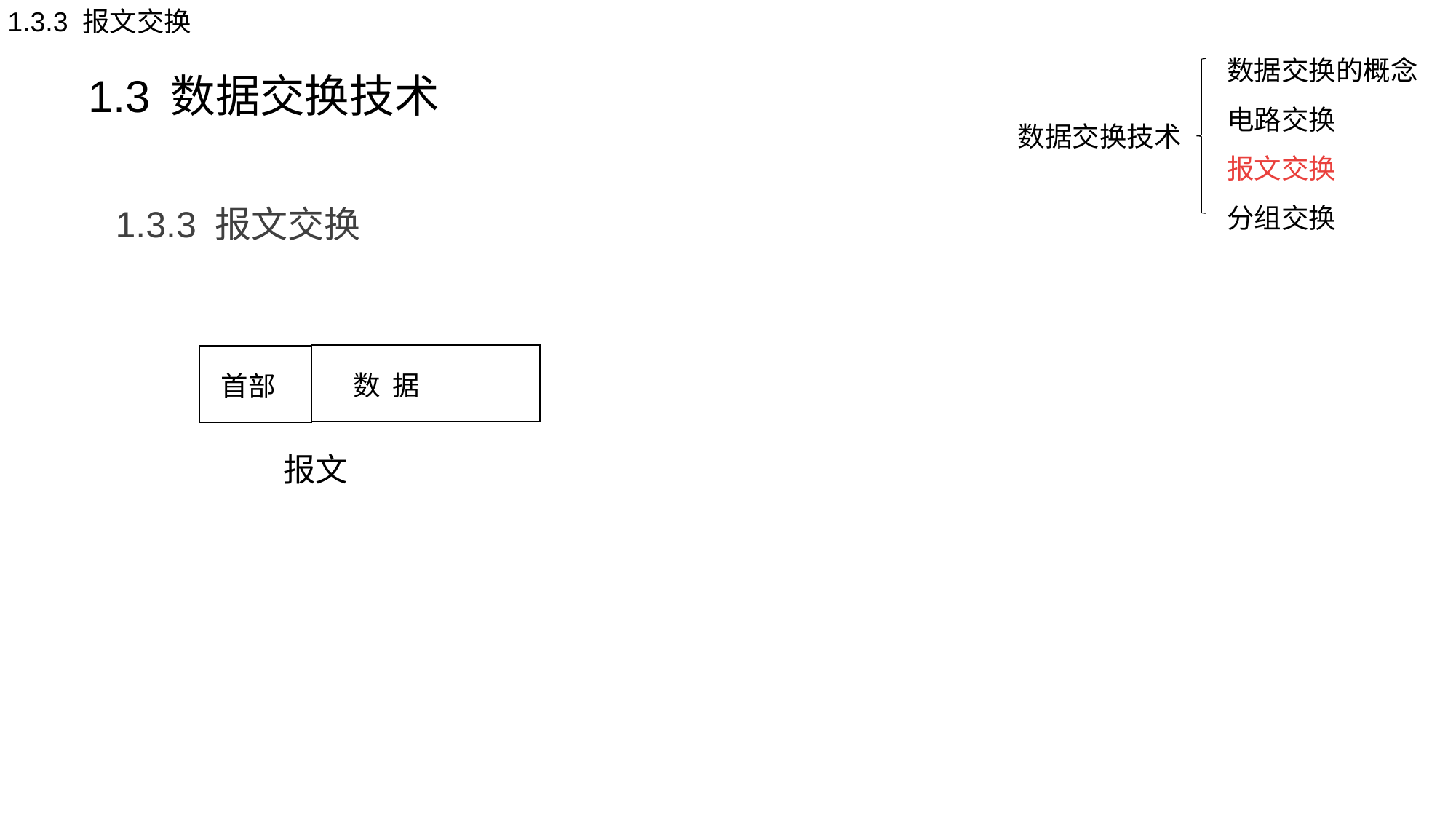

1.3.3 报文交换
数据交换的概念
电路交换
报文交换
分组交换
1.3 数据交换技术

数据交换技术
1.3.3 报文交换

数  据
首部
报文